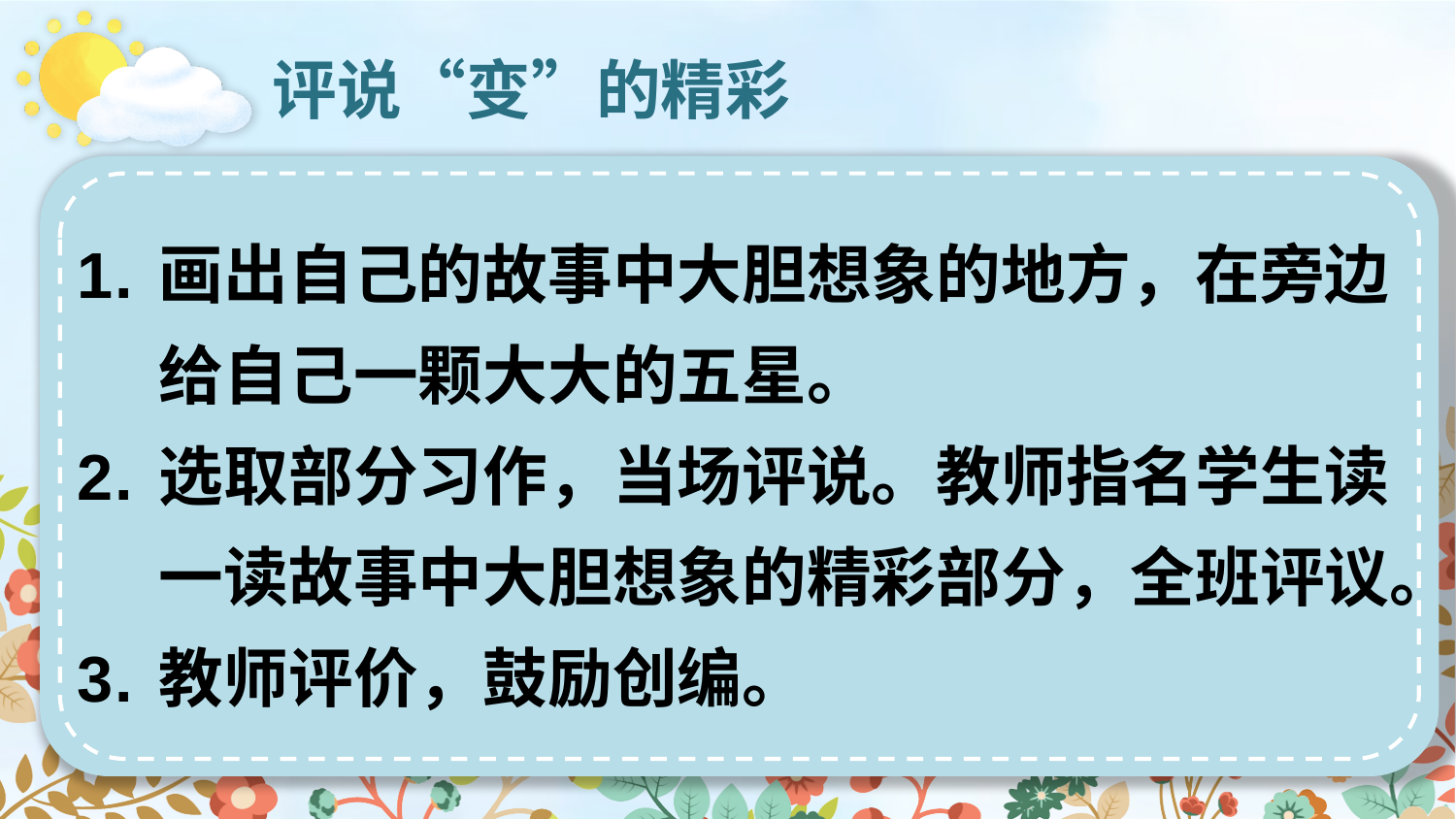

评说“变”的精彩
画出自己的故事中大胆想象的地方，在旁边给自己一颗大大的五星。
选取部分习作，当场评说。教师指名学生读一读故事中大胆想象的精彩部分，全班评议。
教师评价，鼓励创编。